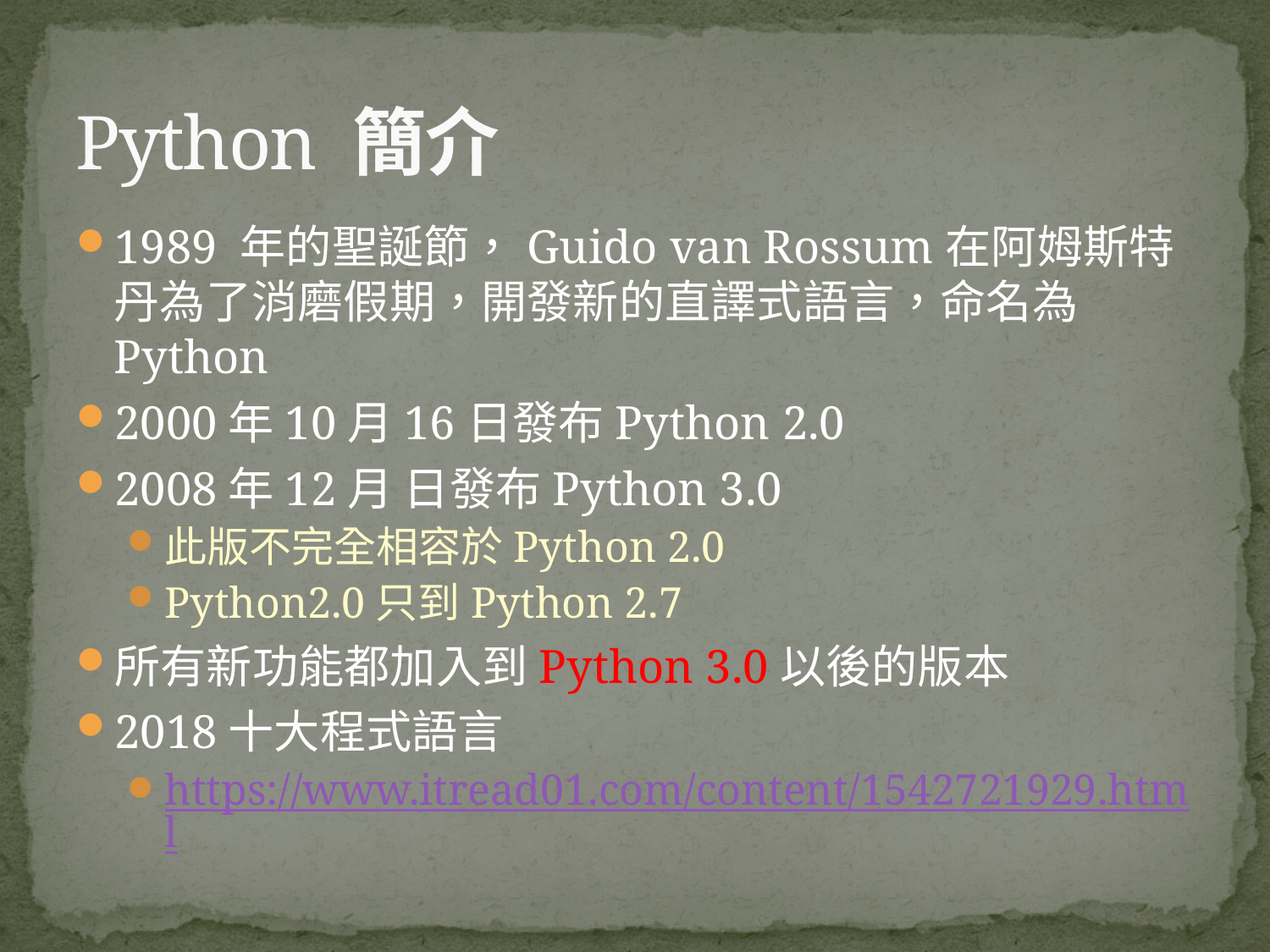

# Python 簡介
1989 年的聖誕節，Guido van Rossum在阿姆斯特丹為了消磨假期，開發新的直譯式語言，命名為Python
2000年10月16日發布Python 2.0
2008年12月 日發布Python 3.0
此版不完全相容於Python 2.0
Python2.0只到Python 2.7
所有新功能都加入到Python 3.0以後的版本
2018十大程式語言
https://www.itread01.com/content/1542721929.html
3